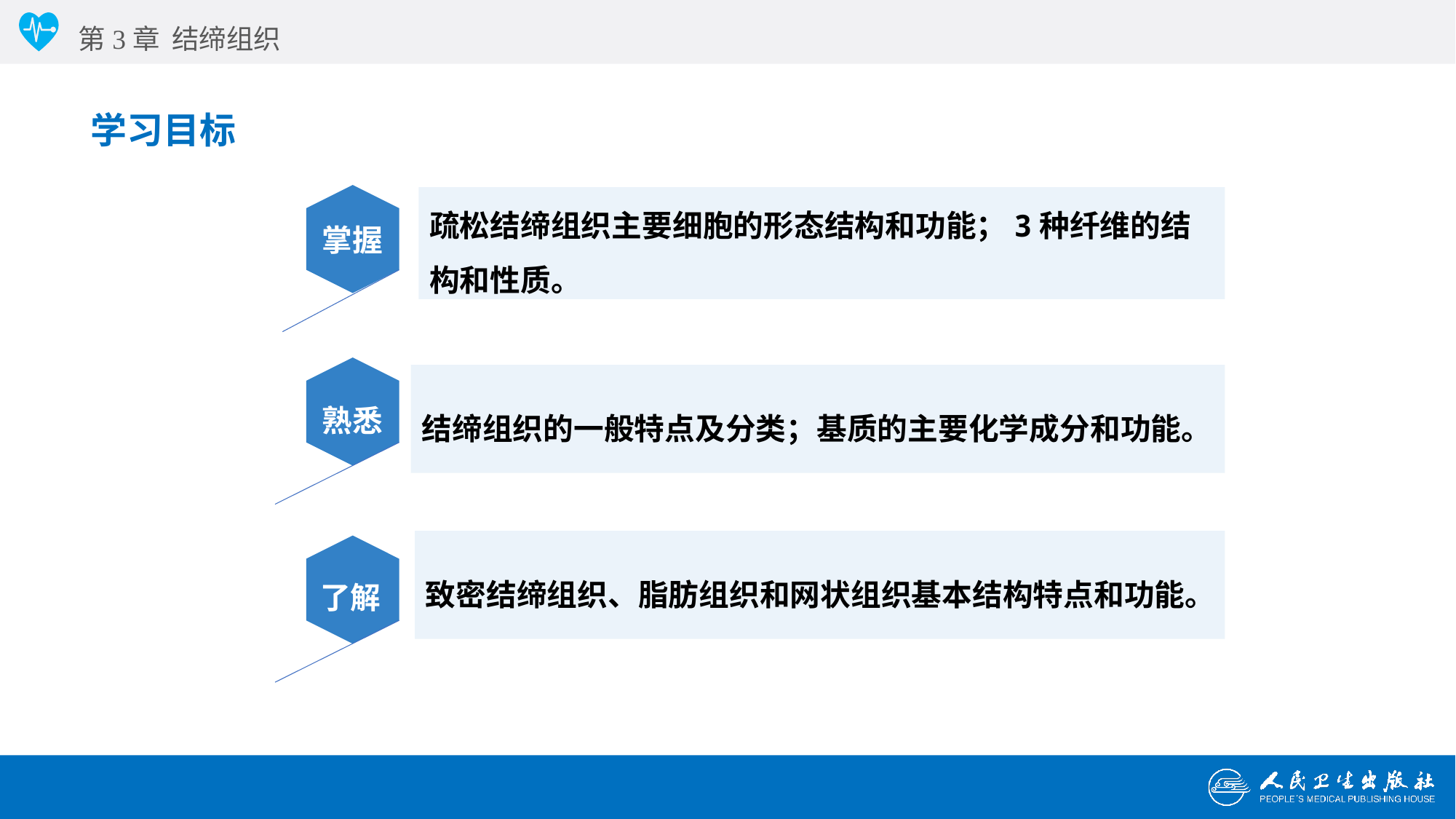

第3章  结缔组织
学习目标
疏松结缔组织主要细胞的形态结构和功能；3种纤维的结构和性质。

掌握

结缔组织的一般特点及分类；基质的主要化学成分和功能。

熟悉
致密结缔组织、脂肪组织和网状组织基本结构特点和功能。

了解